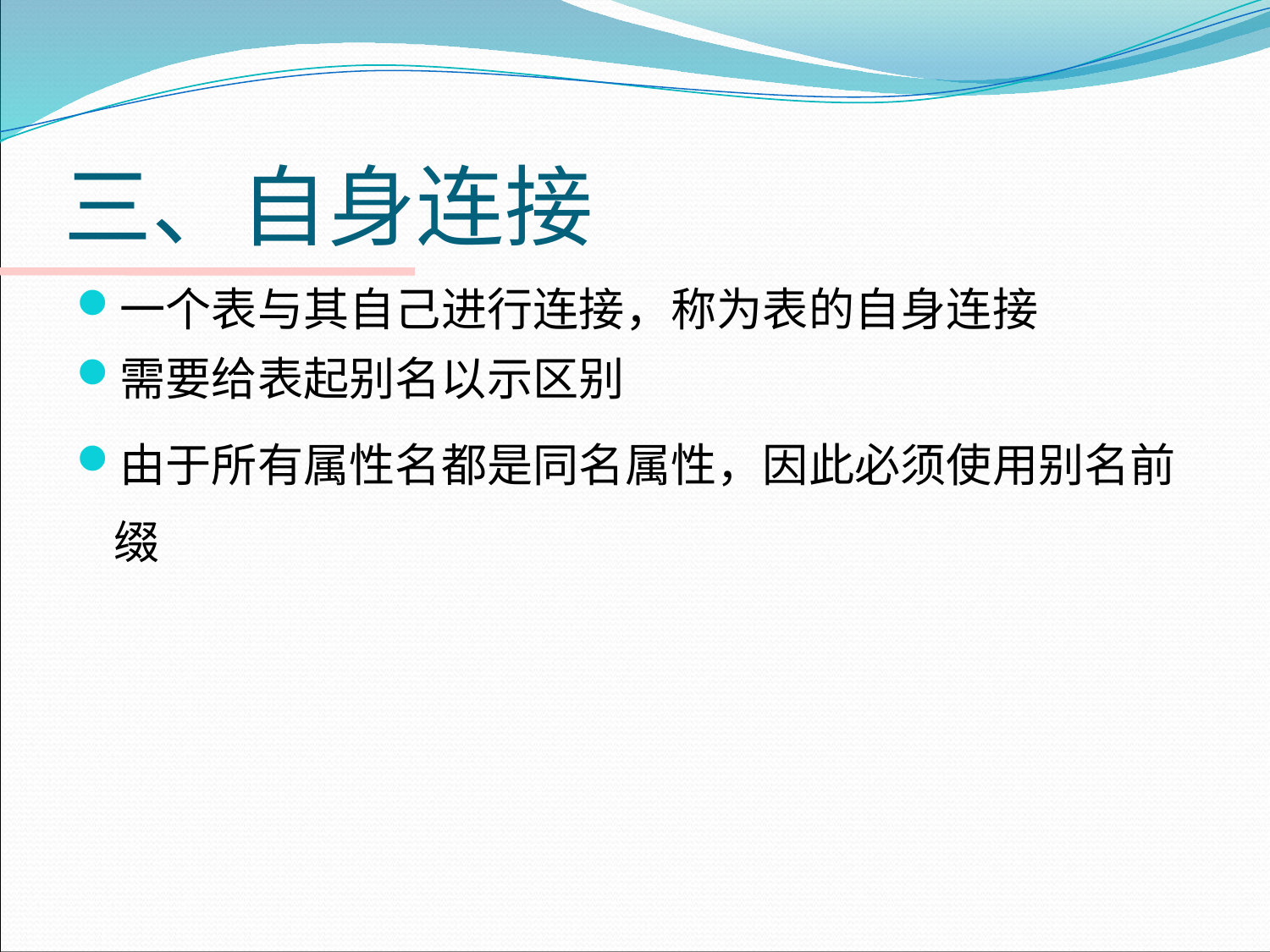

# 三、自身连接
一个表与其自己进行连接，称为表的自身连接
需要给表起别名以示区别
由于所有属性名都是同名属性，因此必须使用别名前缀

298